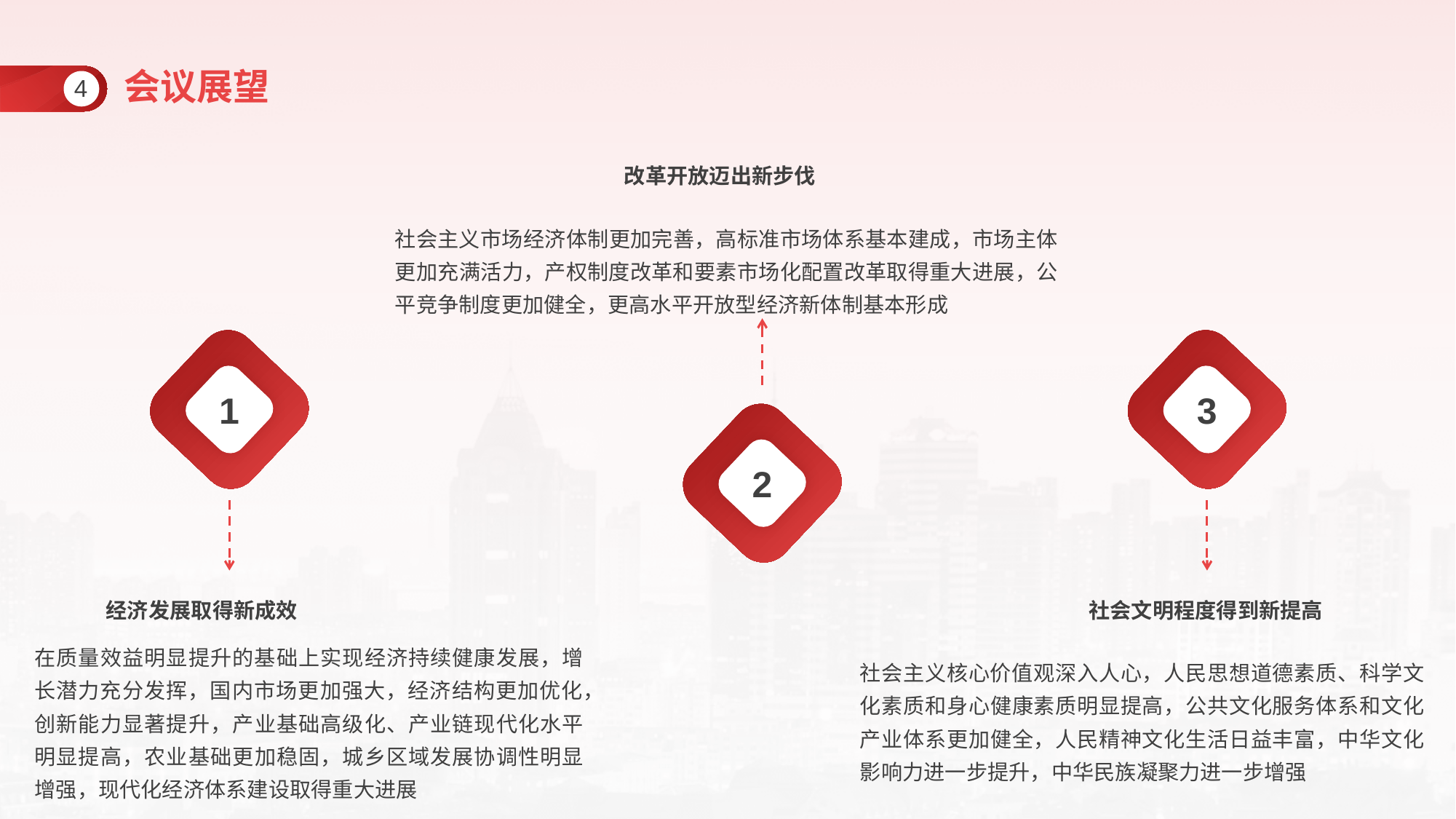

会议展望
4
改革开放迈出新步伐

社会主义市场经济体制更加完善，高标准市场体系基本建成，市场主体更加充满活力，产权制度改革和要素市场化配置改革取得重大进展，公平竞争制度更加健全，更高水平开放型经济新体制基本形成

1

3

2
经济发展取得新成效
社会文明程度得到新提高
在质量效益明显提升的基础上实现经济持续健康发展，增长潜力充分发挥，国内市场更加强大，经济结构更加优化，创新能力显著提升，产业基础高级化、产业链现代化水平明显提高，农业基础更加稳固，城乡区域发展协调性明显增强，现代化经济体系建设取得重大进展
社会主义核心价值观深入人心，人民思想道德素质、科学文化素质和身心健康素质明显提高，公共文化服务体系和文化产业体系更加健全，人民精神文化生活日益丰富，中华文化影响力进一步提升，中华民族凝聚力进一步增强